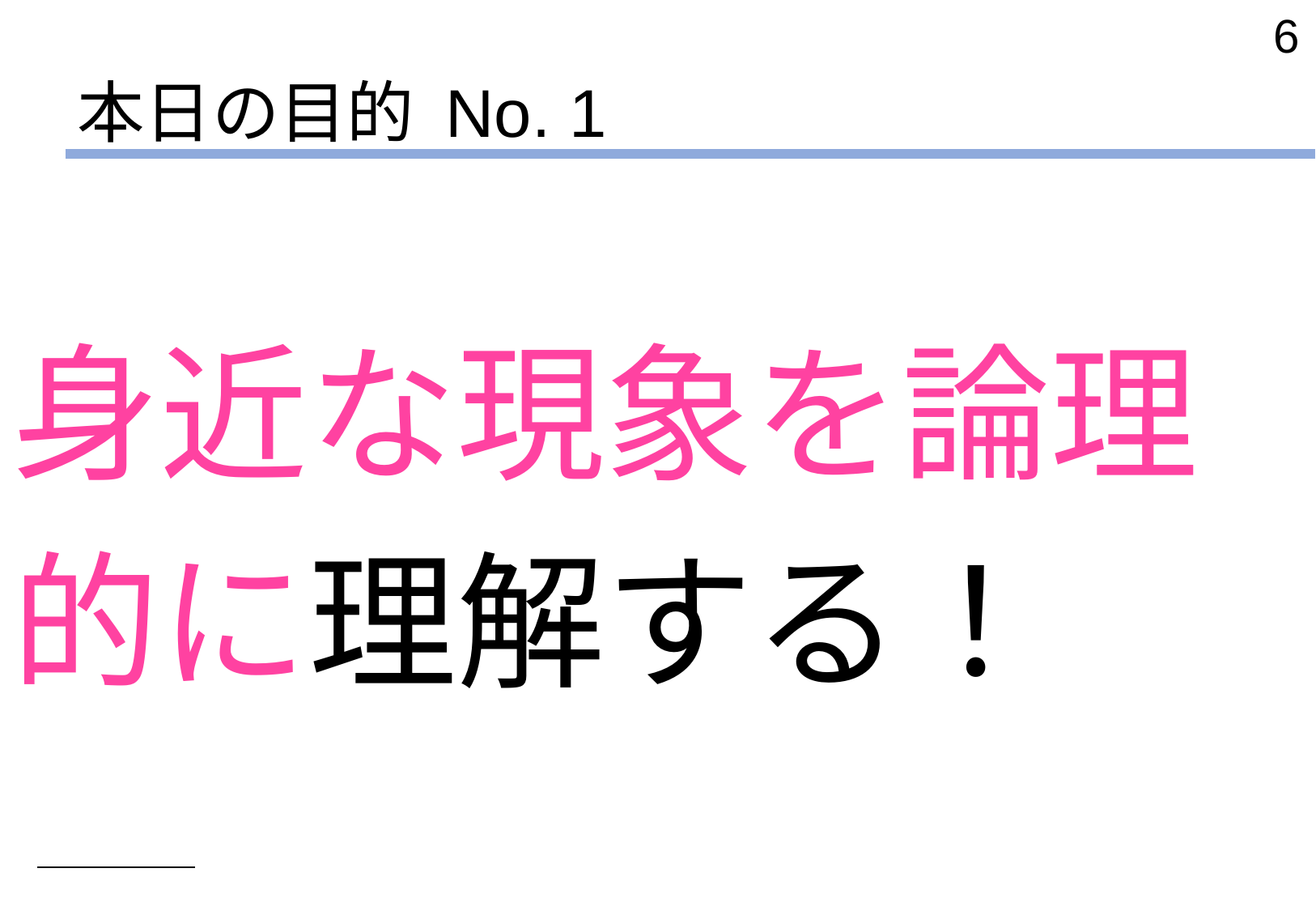

6
# 本日の目的 No. 1
身近な現象を論理
的に理解する！